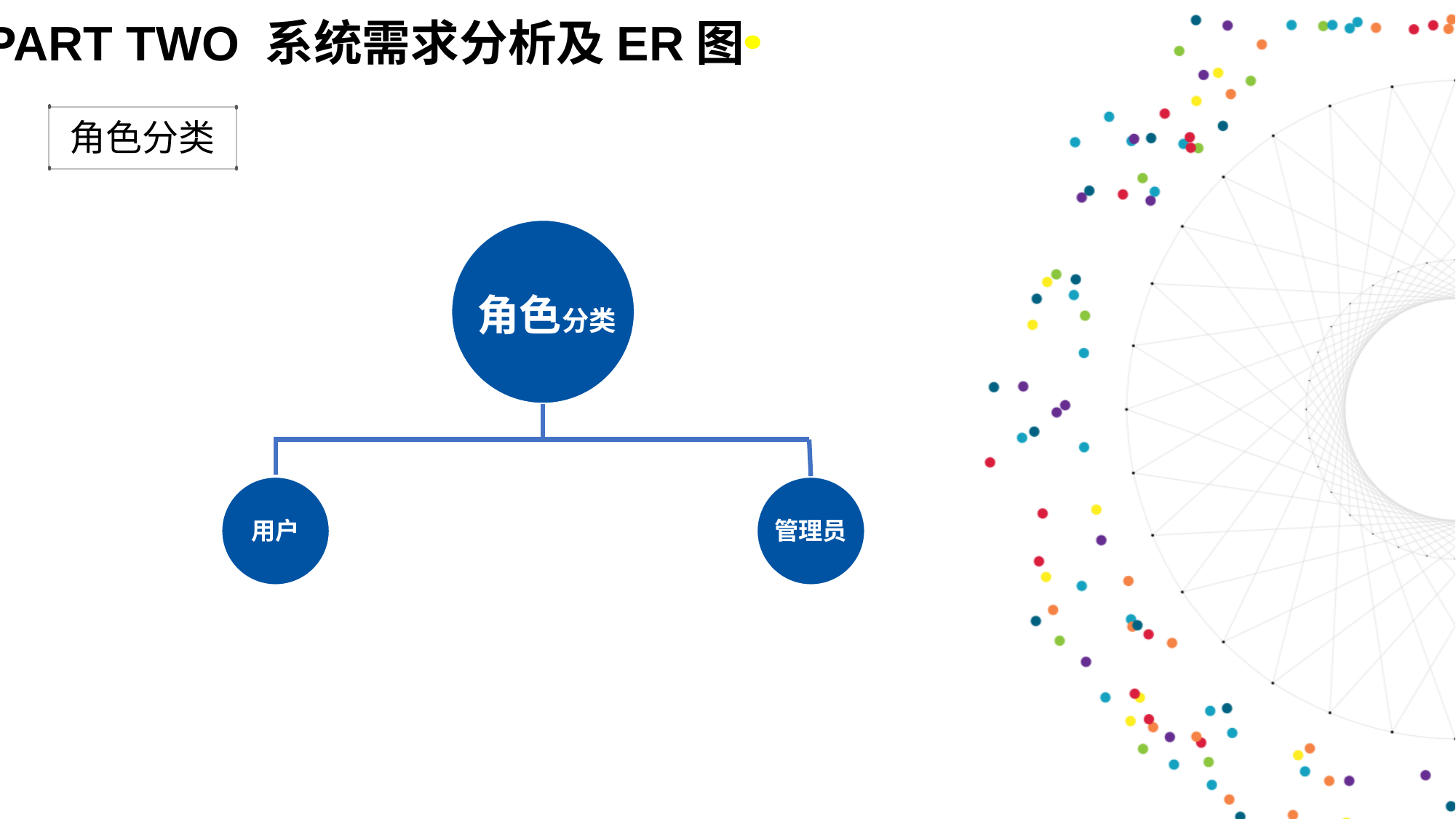

PART TWO 系统需求分析及ER图

角色分类

角色分类

用户
教师
管理员